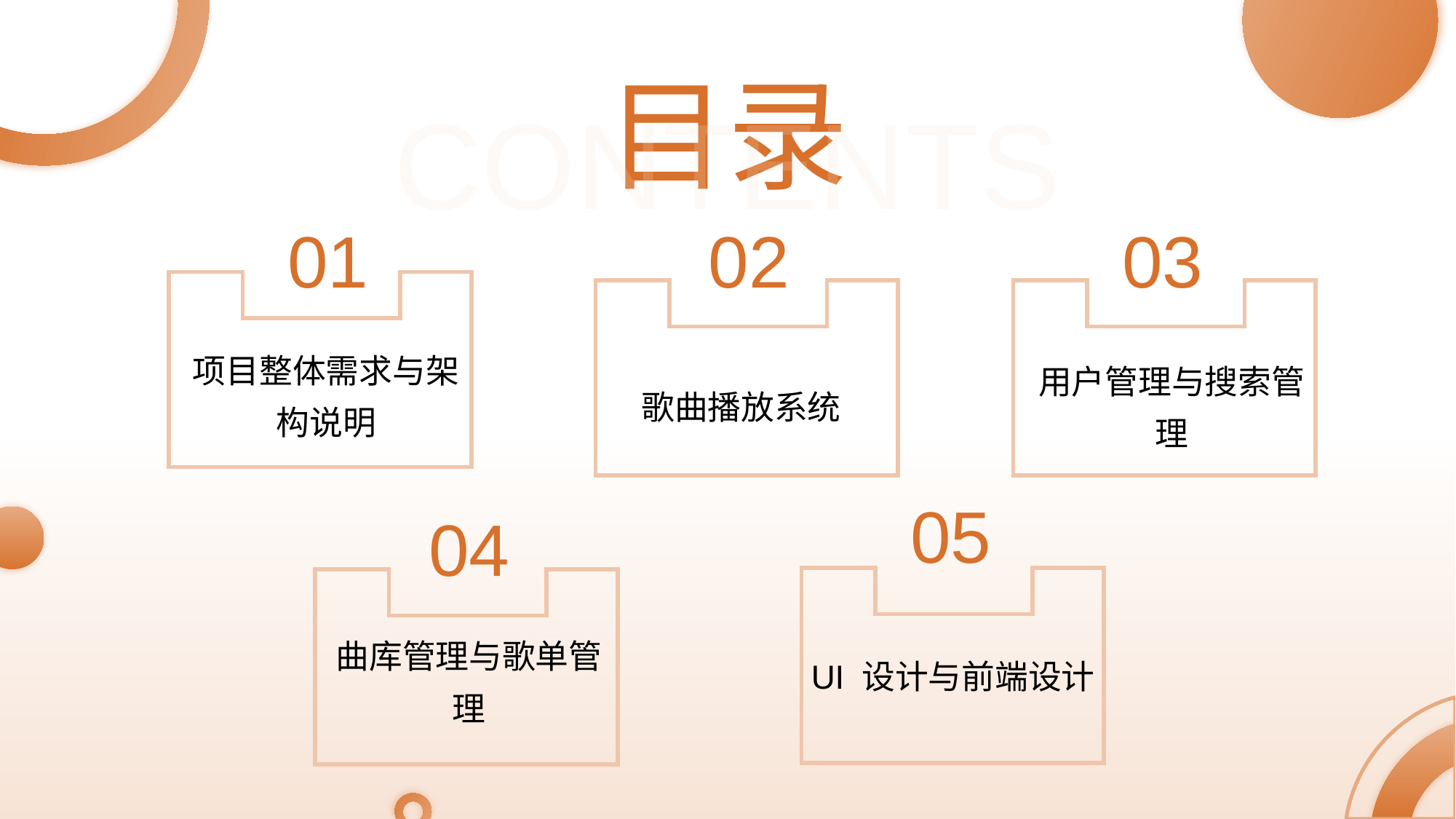

目录
CONTENTS
01
02
03

项目整体需求与架构说明
用户管理与搜索管理
歌曲播放系统
05
04

UI 设计与前端设计
曲库管理与歌单管理